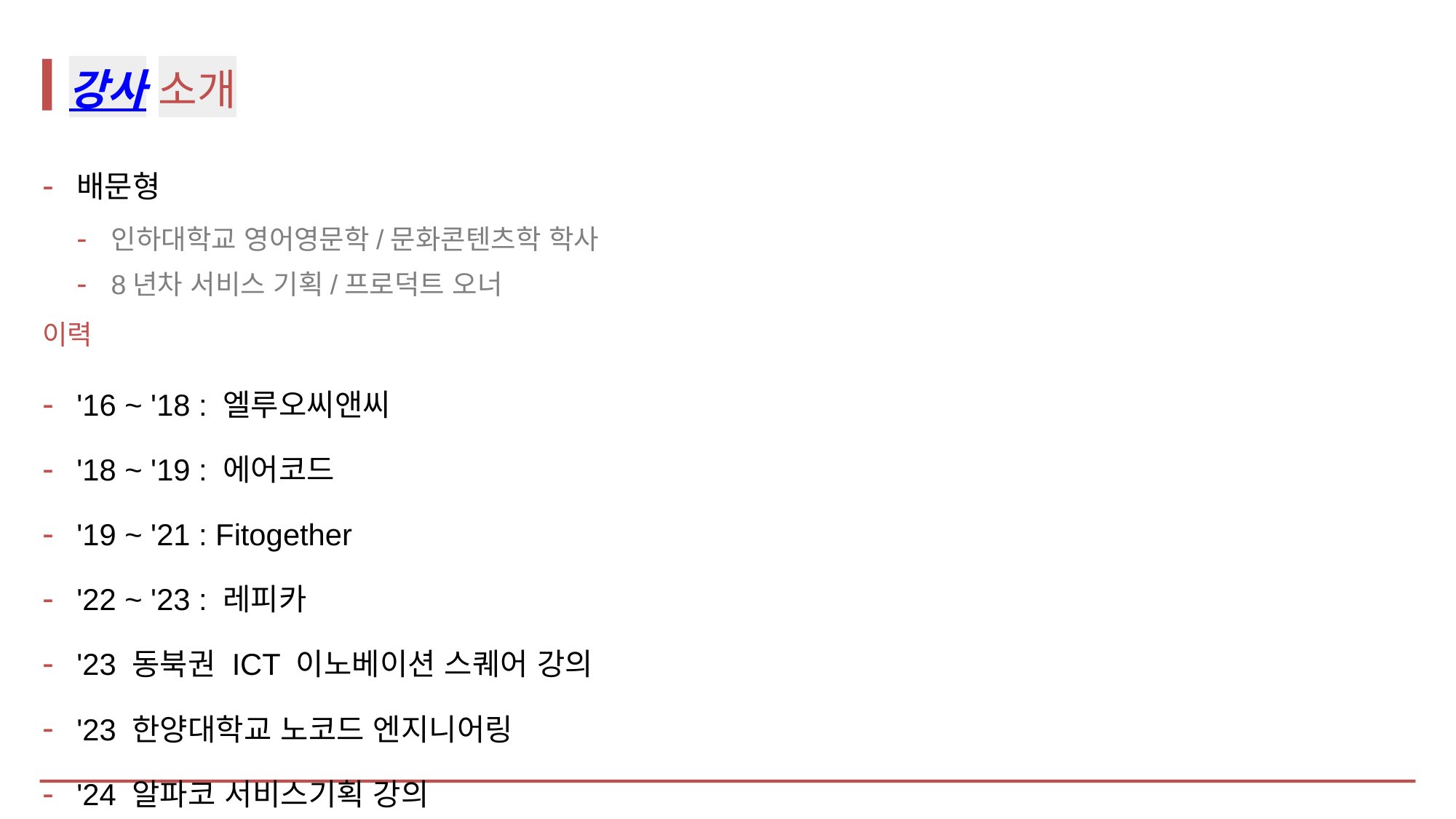

# 강사 소개
배문형
인하대학교 영어영문학/문화콘텐츠학 학사
8년차 서비스 기획/프로덕트 오너
이력
'16 ~ '18 : 엘루오씨앤씨
'18 ~ '19 : 에어코드
'19 ~ '21 : Fitogether
'22 ~ '23 : 레피카
'23 동북권 ICT 이노베이션 스퀘어 강의
'23 한양대학교 노코드 엔지니어링
'24 알파코 서비스기획 강의